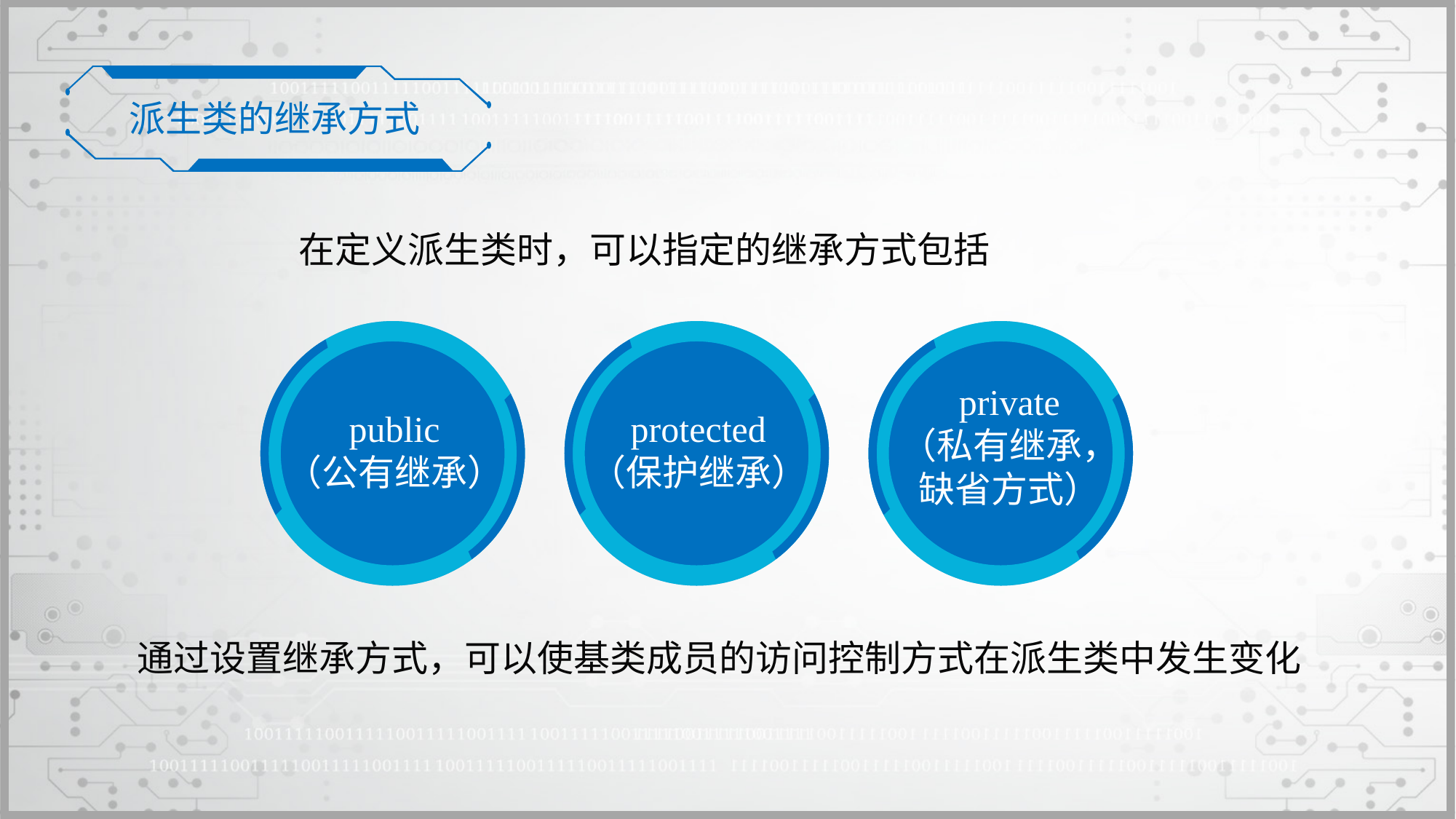

派生类的继承方式
在定义派生类时，可以指定的继承方式包括

public
（公有继承）

protected
（保护继承）

private
（私有继承，
缺省方式）
通过设置继承方式，可以使基类成员的访问控制方式在派生类中发生变化